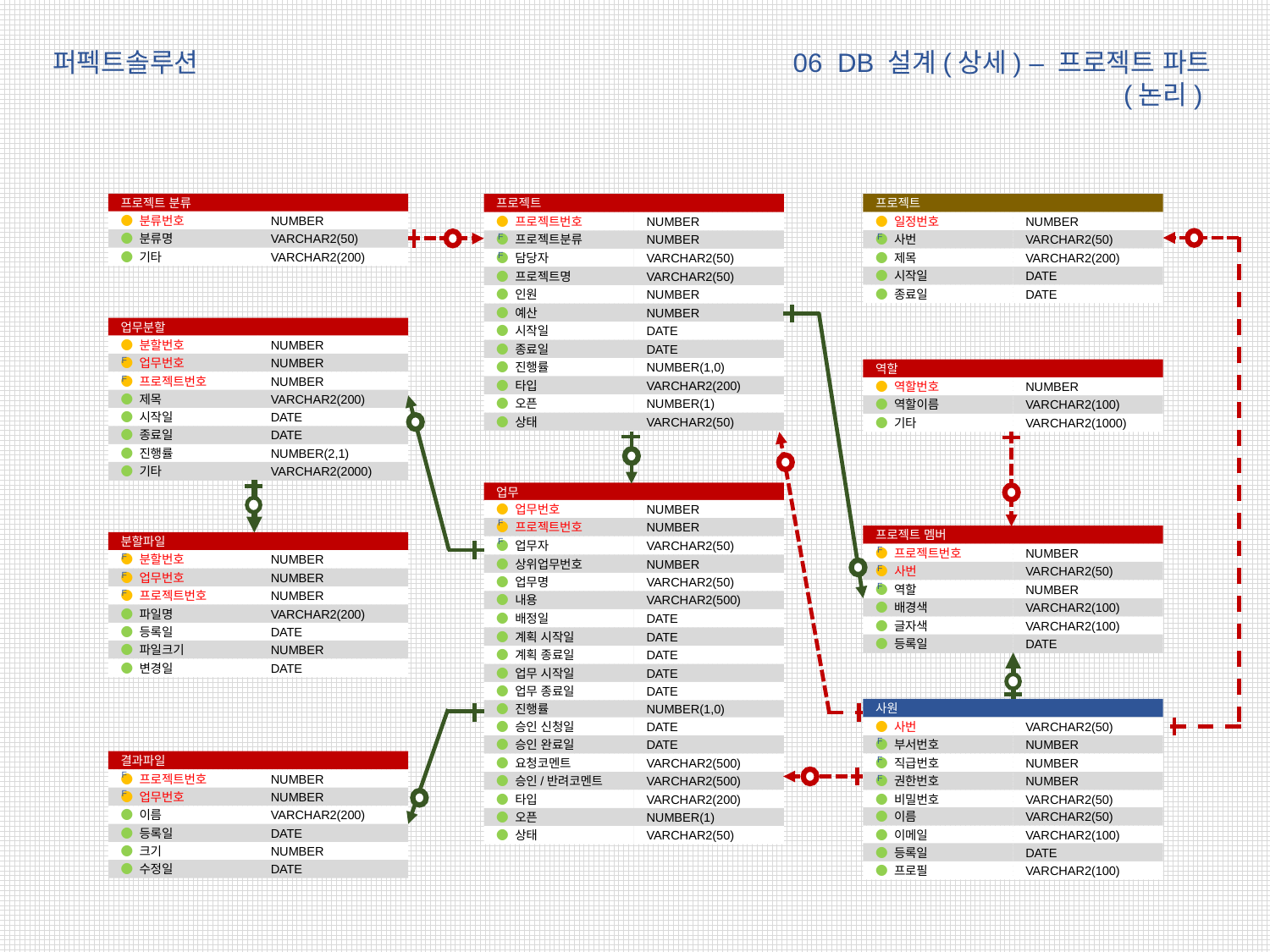

06  DB 설계(상세) – 프로젝트 파트(논리)
퍼펙트솔루션
프로젝트 분류
프로젝트
프로젝트
NUMBER
● 분류번호
NUMBER
● 일정번호
NUMBER
● 프로젝트번호
F
F
● 분류명
VARCHAR2(50)
● 사번
VARCHAR2(50)
● 프로젝트분류
NUMBER

F
● 기타
VARCHAR2(200)
● 제목
VARCHAR2(200)
● 담당자
VARCHAR2(50)
● 시작일
DATE
● 프로젝트명
VARCHAR2(50)
● 종료일
DATE
● 인원
NUMBER
● 예산
NUMBER
업무분할
● 시작일
DATE
NUMBER
● 분할번호
● 종료일
DATE
F
● 업무번호
NUMBER
● 진행률
NUMBER(1,0)
역할
F
● 프로젝트번호
NUMBER
● 타입
VARCHAR2(200)
NUMBER
● 역할번호
● 제목
VARCHAR2(200)
● 오픈
NUMBER(1)
● 역할이름
VARCHAR2(100)
● 시작일
DATE
● 상태
VARCHAR2(50)
● 기타
VARCHAR2(1000)

● 종료일
DATE
● 진행률
NUMBER(2,1)

● 기타
VARCHAR2(2000)
업무

NUMBER
● 업무번호
F
● 프로젝트번호
NUMBER
프로젝트 멤버
F
분할파일
● 업무자
VARCHAR2(50)
F
NUMBER
● 프로젝트번호
F
NUMBER
● 분할번호
● 상위업무번호
NUMBER
F

● 사번
VARCHAR2(50)
F
● 업무번호
NUMBER
● 업무명
VARCHAR2(50)
F
● 역할
NUMBER
F
● 프로젝트번호
NUMBER
● 내용
VARCHAR2(500)
● 배경색
VARCHAR2(100)
● 파일명
VARCHAR2(200)
● 배정일
DATE
● 글자색
VARCHAR2(100)
● 등록일
DATE
● 계획 시작일
DATE
● 등록일
DATE
● 파일크기
NUMBER
● 계획 종료일
DATE
● 변경일
DATE
● 업무 시작일
DATE

● 업무 종료일
DATE
사원
● 진행률
NUMBER(1,0)
● 승인 신청일
DATE
VARCHAR2(50)
● 사번
F
● 부서번호
NUMBER
● 승인 완료일
DATE
F
결과파일
● 직급번호
NUMBER
● 요청코멘트
VARCHAR2(500)
F
F

NUMBER
● 프로젝트번호
● 권한번호
NUMBER
● 승인/반려코멘트
VARCHAR2(500)
F
● 업무번호
NUMBER
● 타입
VARCHAR2(200)
● 비밀번호
VARCHAR2(50)

● 이름
VARCHAR2(200)
● 이름
VARCHAR2(50)
● 오픈
NUMBER(1)
● 등록일
DATE
● 이메일
VARCHAR2(100)
● 상태
VARCHAR2(50)
● 크기
NUMBER
● 등록일
DATE
● 수정일
DATE
● 프로필
VARCHAR2(100)